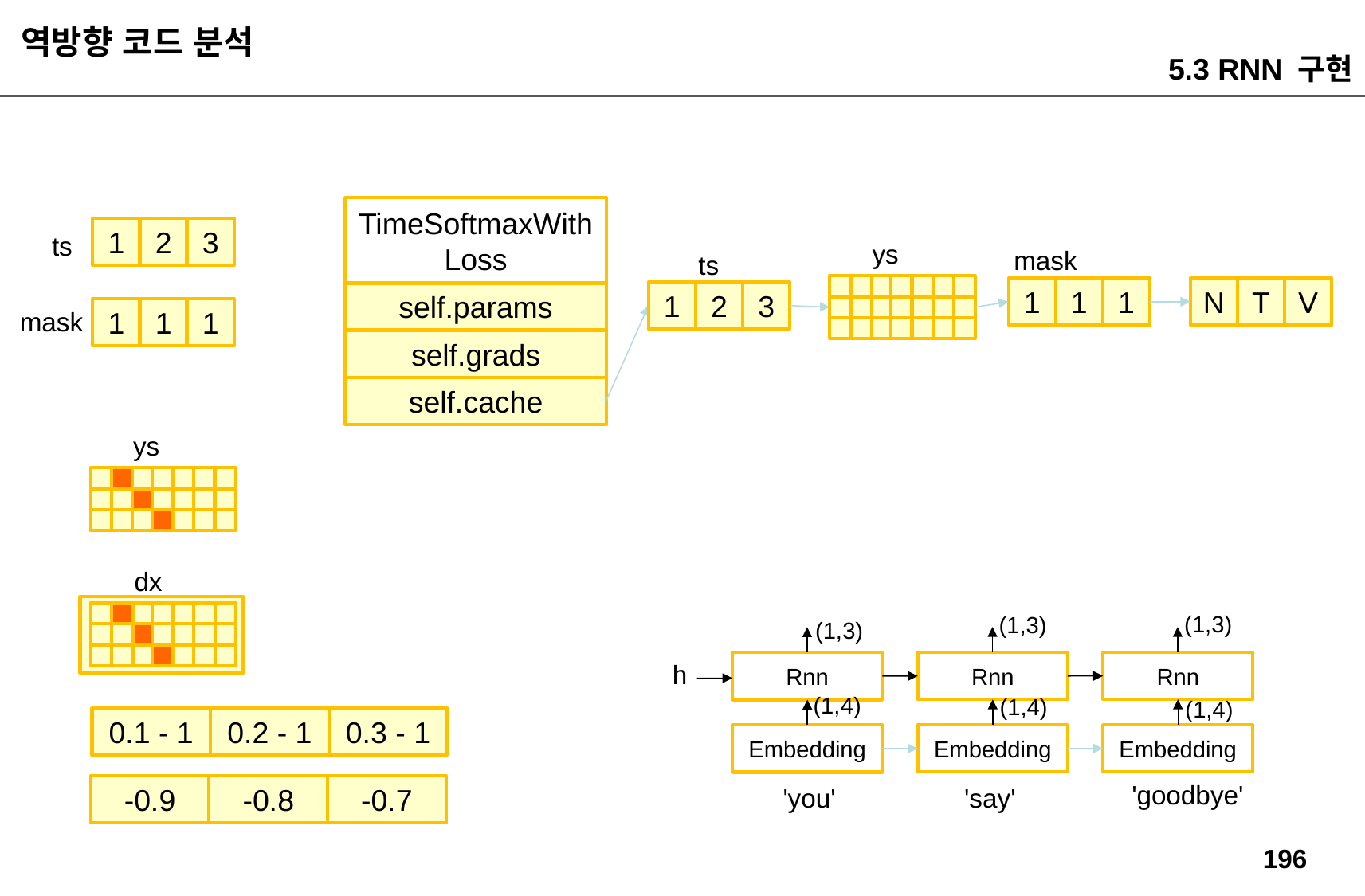

역방향 코드 분석
5.3 RNN 구현
TimeSoftmaxWithLoss
1
2
3
ts
ys

mask
ts
1
1
1
N
T
V
1
2
3
self.params
1
1
1
mask
self.grads
self.cache
ys

dx

(1,3)
(1,3)
(1,3)

h
Rnn
Rnn
Rnn
(1,4)
(1,4)
(1,4)
0.1 - 1
0.2 - 1
0.3 - 1
Embedding
Embedding
Embedding
'goodbye'
'you'
-0.9
-0.8
-0.7
'say'